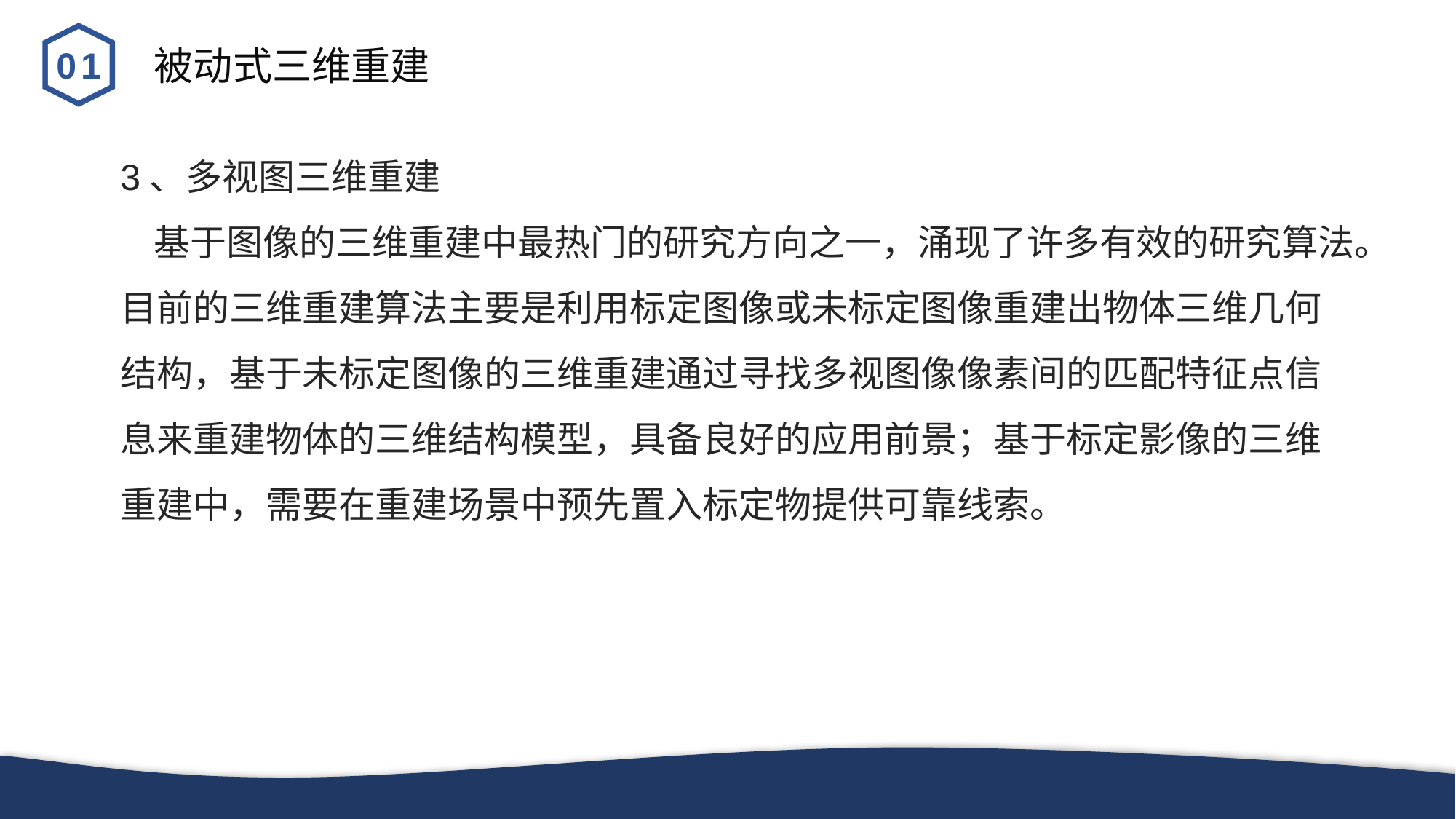

被动式三维重建
01
3、多视图三维重建
   基于图像的三维重建中最热门的研究方向之一，涌现了许多有效的研究算法。目前的三维重建算法主要是利用标定图像或未标定图像重建出物体三维几何结构，基于未标定图像的三维重建通过寻找多视图像像素间的匹配特征点信息来重建物体的三维结构模型，具备良好的应用前景；基于标定影像的三维重建中，需要在重建场景中预先置入标定物提供可靠线索。